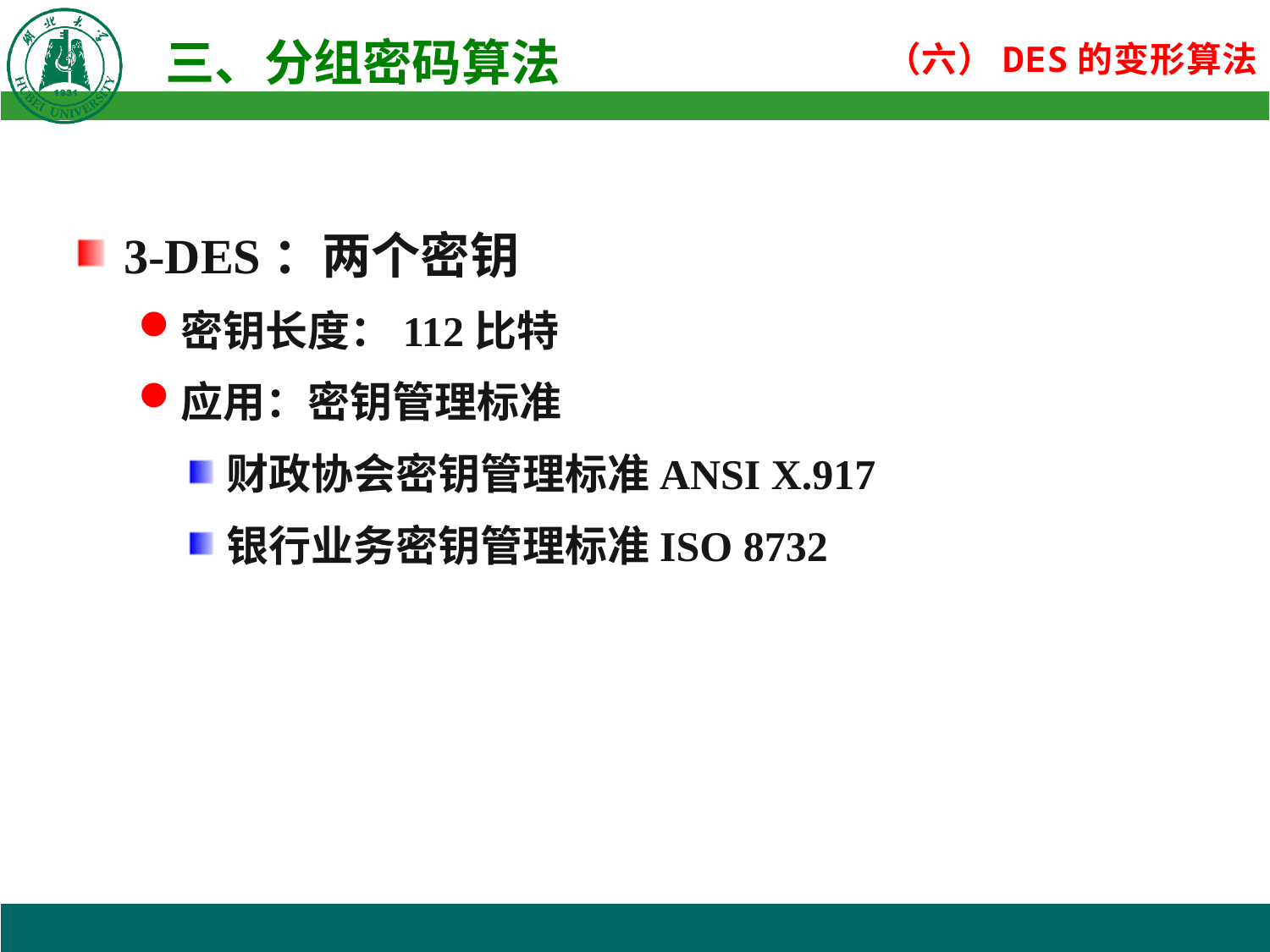

3-DES：两个密钥
密钥长度：112比特
应用：密钥管理标准
财政协会密钥管理标准ANSI X.917
银行业务密钥管理标准ISO 8732